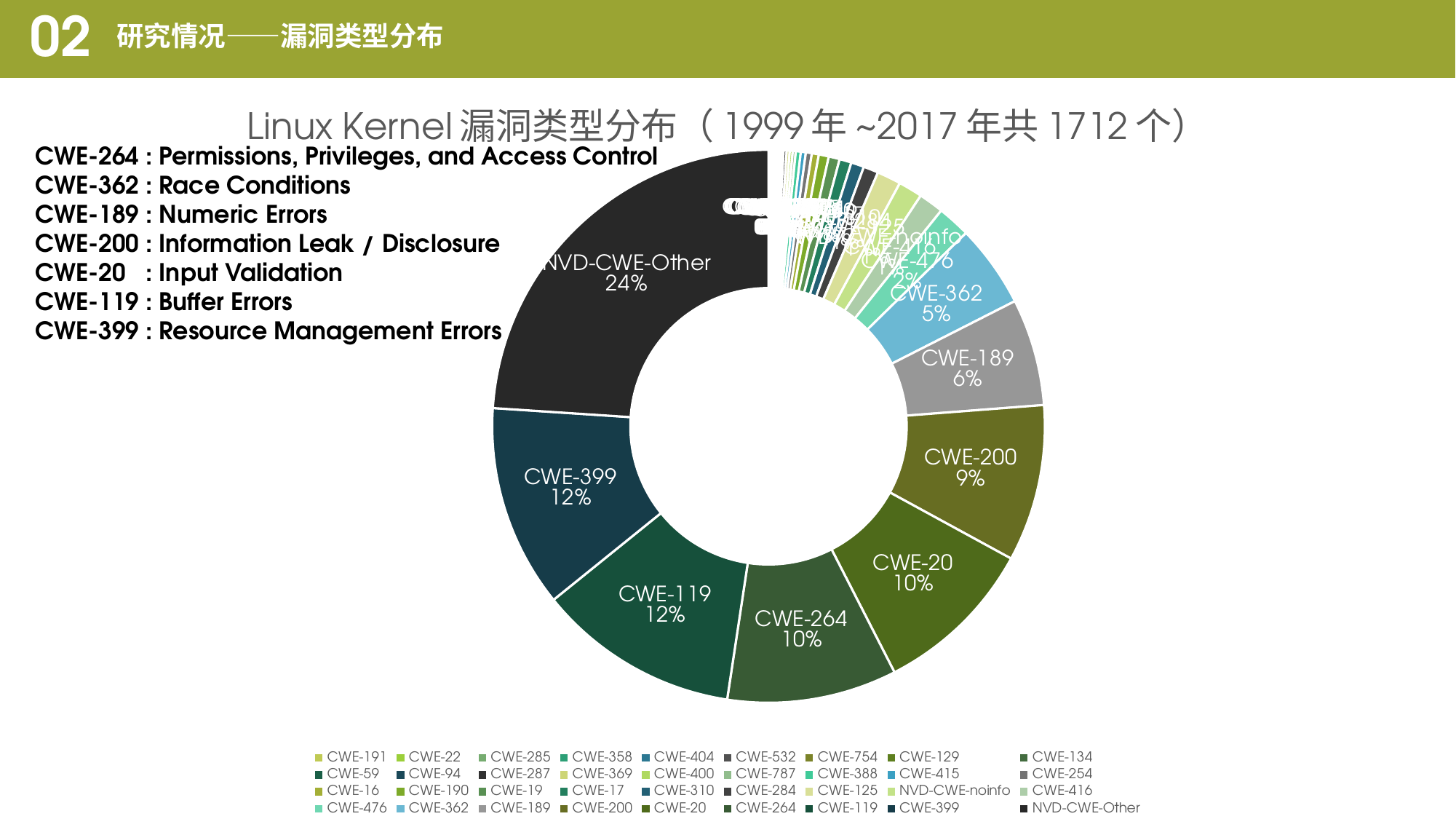

02
研究情况——漏洞类型分布

### Chart: Linux Kernel漏洞类型分布（1999年~2017年共1712个）

| Category |  |
|---|---|
| CWE-191 | 1.0 |
| CWE-22 | 1.0 |
| CWE-285 | 1.0 |
| CWE-358 | 1.0 |
| CWE-404 | 1.0 |
| CWE-532 | 1.0 |
| CWE-754 | 1.0 |
| CWE-129 | 2.0 |
| CWE-134 | 2.0 |
| CWE-59 | 2.0 |
| CWE-94 | 2.0 |
| CWE-287 | 3.0 |
| CWE-369 | 3.0 |
| CWE-400 | 3.0 |
| CWE-787 | 3.0 |
| CWE-388 | 5.0 |
| CWE-415 | 5.0 |
| CWE-254 | 6.0 |
| CWE-16 | 7.0 |
| CWE-190 | 10.0 |
| CWE-19 | 11.0 |
| CWE-17 | 12.0 |
| CWE-310 | 13.0 |
| CWE-284 | 15.0 |
| CWE-125 | 24.0 |
| NVD-CWE-noinfo | 24.0 |
| CWE-416 | 25.0 |
| CWE-476 | 33.0 |
| CWE-362 | 83.0 |
| CWE-189 | 107.0 |
| CWE-200 | 157.0 |
| CWE-20 | 163.0 |
| CWE-264 | 170.0 |
| CWE-119 | 202.0 |
| CWE-399 | 203.0 |
| NVD-CWE-Other | 410.0 |
CWE-264 : Permissions, Privileges, and Access Control
CWE-362 : Race Conditions
CWE-189 : Numeric Errors
CWE-200 : Information Leak / Disclosure
CWE-20   : Input Validation
CWE-119 : Buffer Errors
CWE-399 : Resource Management Errors